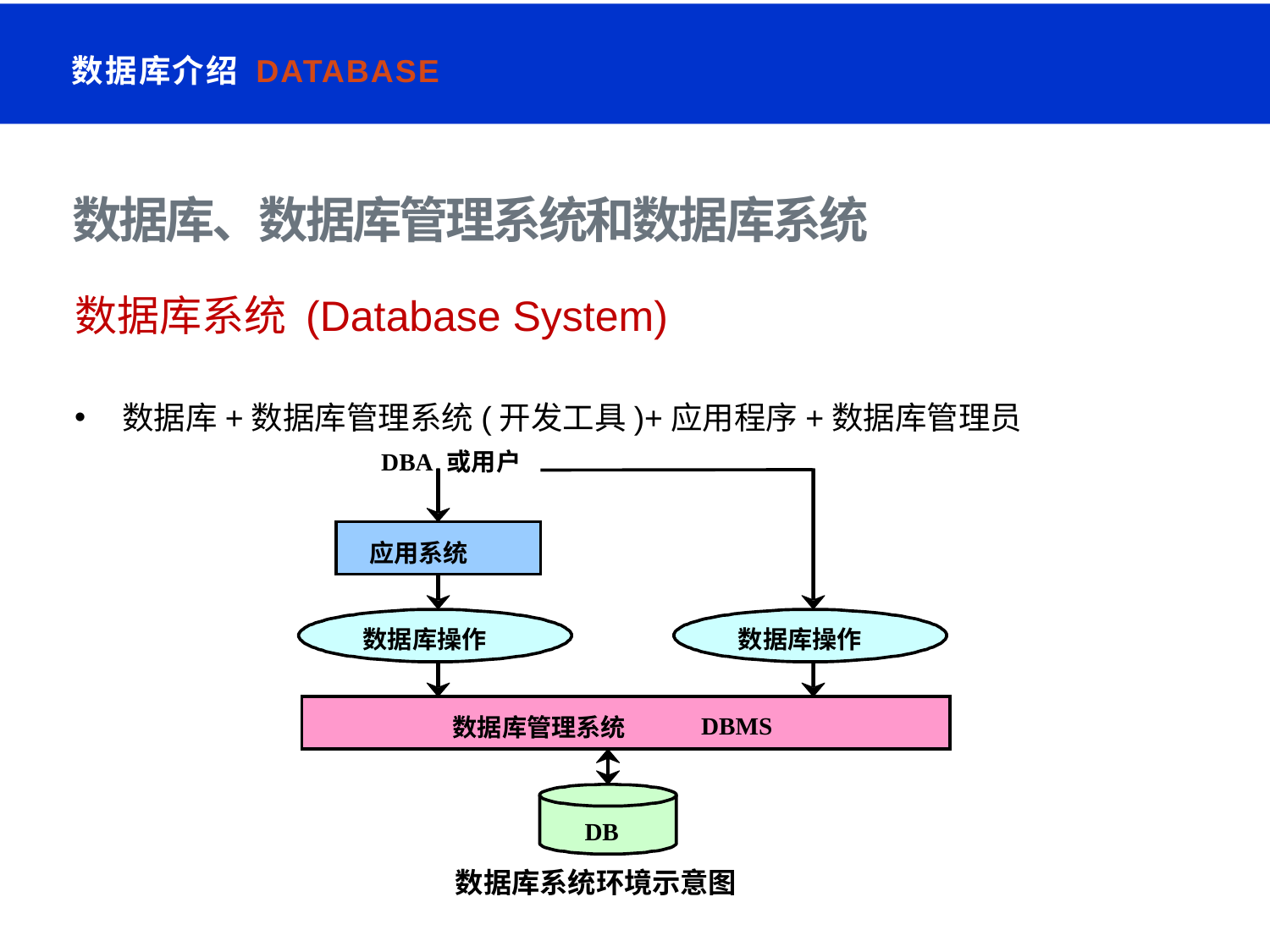

数据库介绍 Database
# 数据库、数据库管理系统和数据库系统
数据库系统 (Database System)
数据库+数据库管理系统(开发工具)+应用程序+数据库管理员
DBA
或用户

应用系统

数据库操作
数据库操作

DBMS

数据库管理系统

DB

数据库系统环境示意图